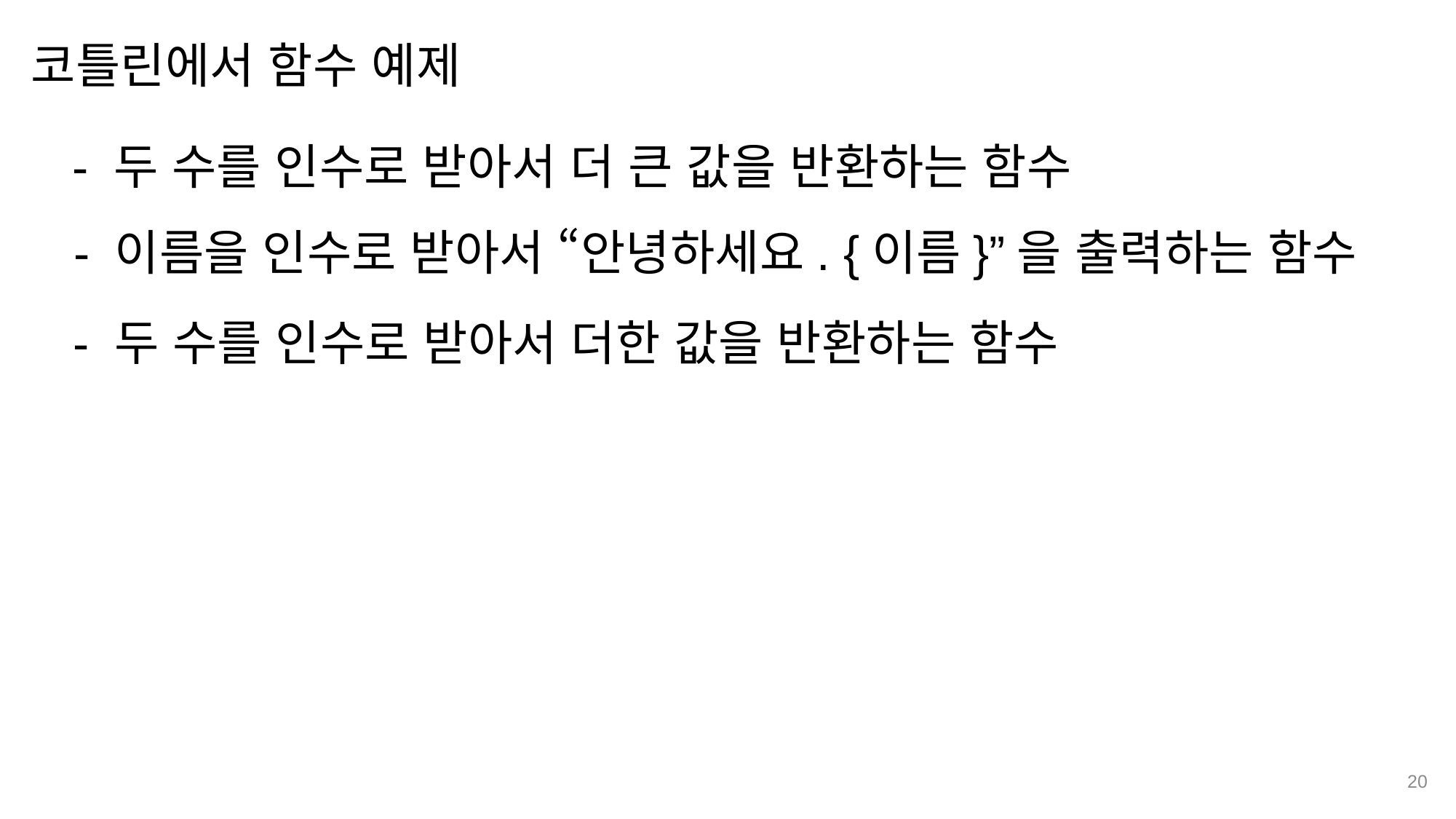

코틀린에서 함수 예제
나눔스퀘어OTF ExtraBold
나눔스퀘어OTF Bold
- 두 수를 인수로 받아서 더 큰 값을 반환하는 함수
나눔스퀘어OTF
- 이름을 인수로 받아서 “안녕하세요. {이름}”을 출력하는 함수
나눔스퀘어 Light
- 두 수를 인수로 받아서 더한 값을 반환하는 함수
나눔스퀘어 Light
나눔스퀘어OTF

20